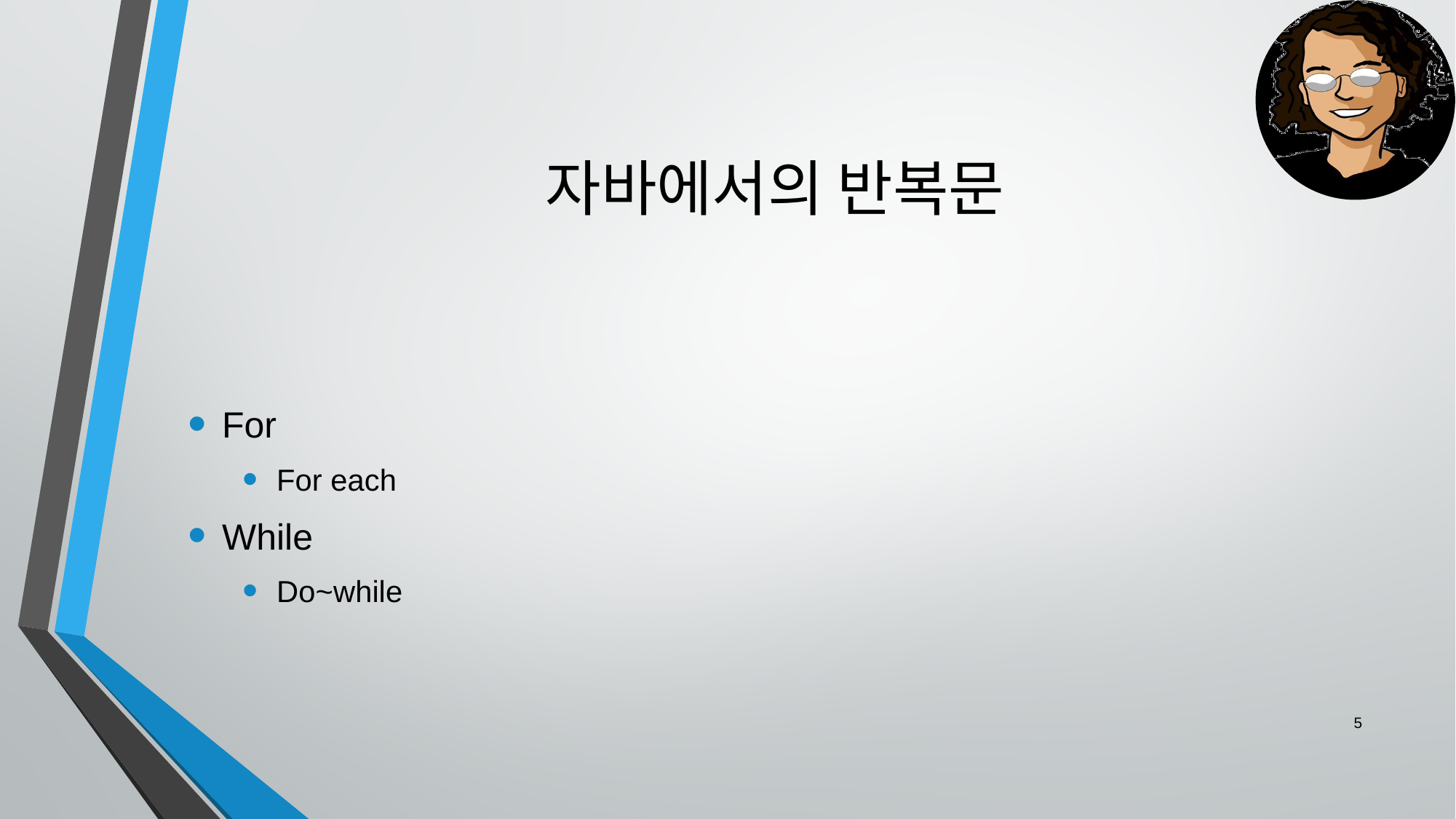

자바에서의 반복문
For
For each
While
Do~while
5